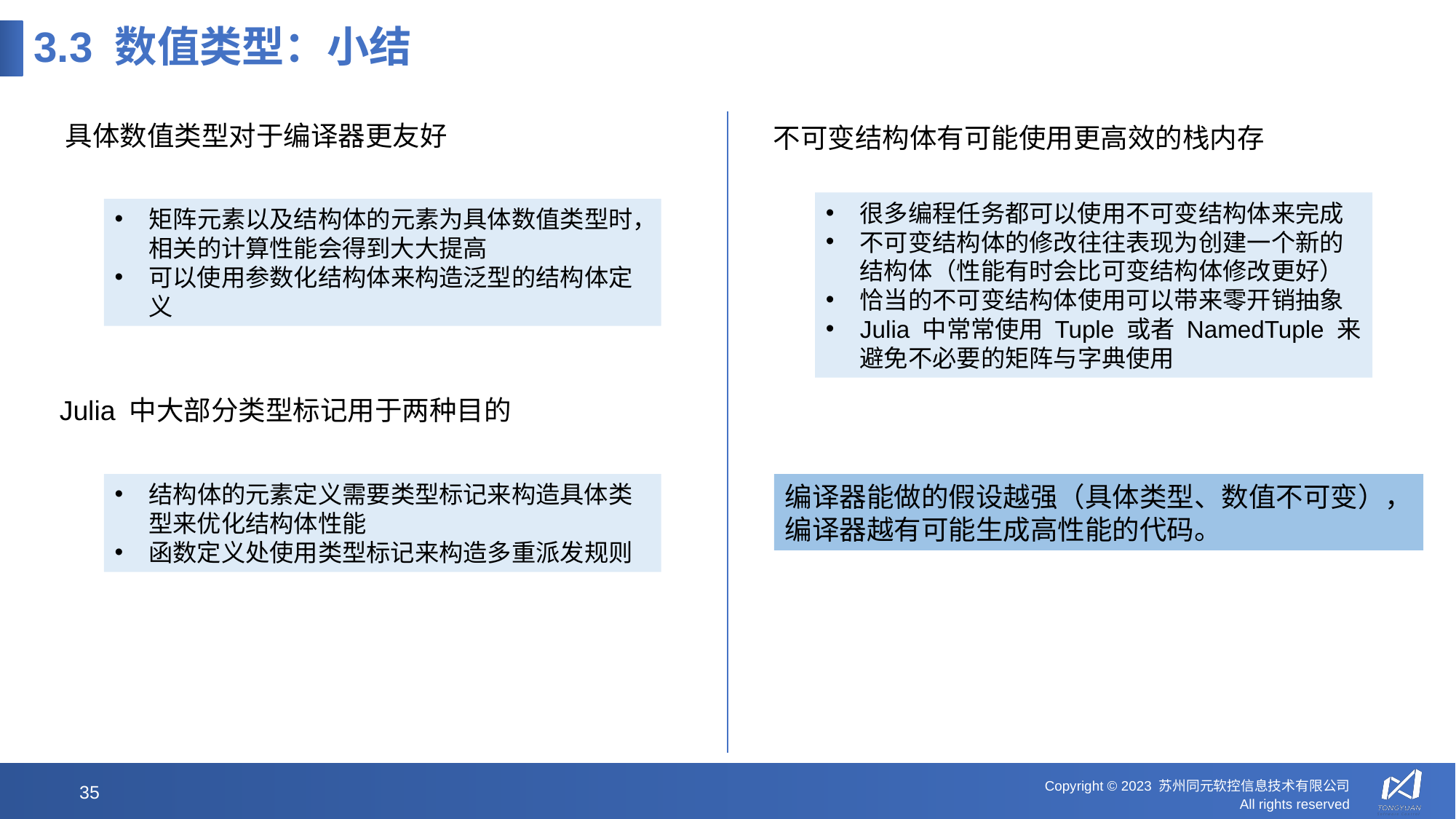

# 3.3 数值类型：小结
具体数值类型对于编译器更友好
不可变结构体有可能使用更高效的栈内存
可变结构体
很多编程任务都可以使用不可变结构体来完成
不可变结构体的修改往往表现为创建一个新的结构体（性能有时会比可变结构体修改更好）
恰当的不可变结构体使用可以带来零开销抽象
Julia 中常常使用 Tuple 或者 NamedTuple 来避免不必要的矩阵与字典使用
矩阵元素以及结构体的元素为具体数值类型时，相关的计算性能会得到大大提高
可以使用参数化结构体来构造泛型的结构体定义
Julia 中大部分类型标记用于两种目的
结构体的元素定义需要类型标记来构造具体类型来优化结构体性能
函数定义处使用类型标记来构造多重派发规则
编译器能做的假设越强（具体类型、数值不可变），
编译器越有可能生成高性能的代码。